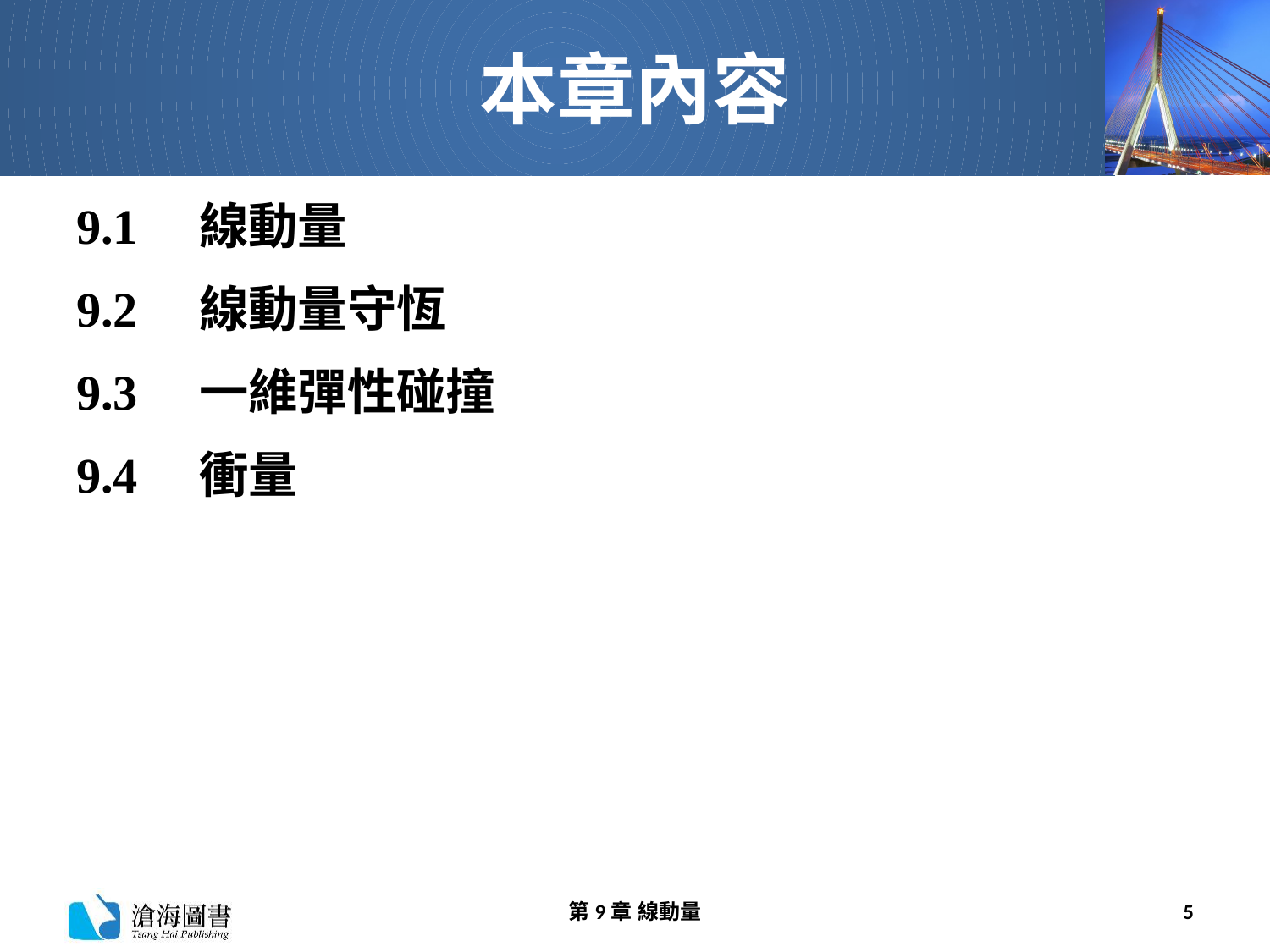

# 本章內容
9.1　線動量
9.2　線動量守恆
9.3　一維彈性碰撞
9.4　衝量

第9章 線動量
5